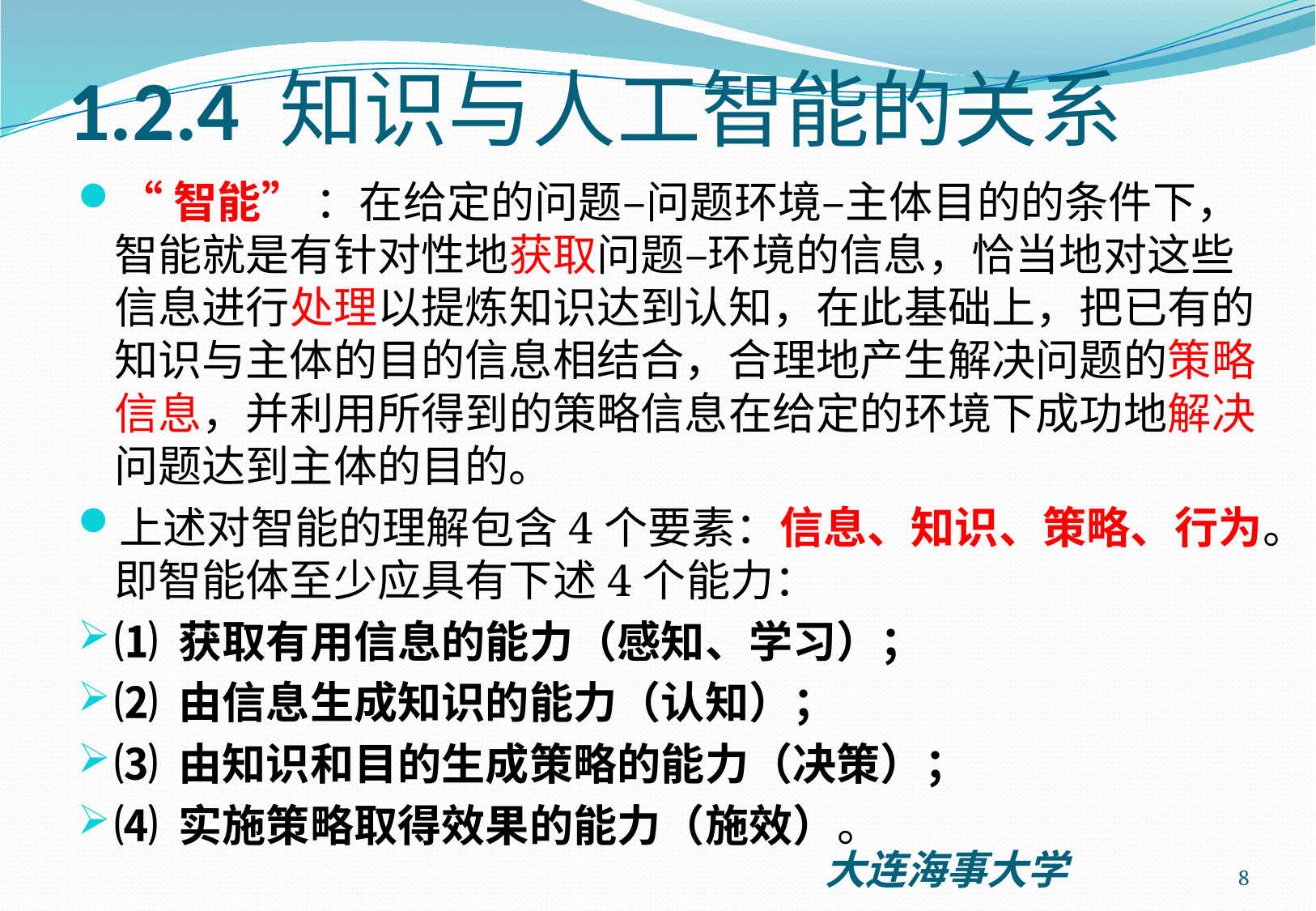

# 1.2.4 知识与人工智能的关系
“智能” ：在给定的问题–问题环境–主体目的的条件下，智能就是有针对性地获取问题–环境的信息，恰当地对这些信息进行处理以提炼知识达到认知，在此基础上，把已有的知识与主体的目的信息相结合，合理地产生解决问题的策略信息，并利用所得到的策略信息在给定的环境下成功地解决问题达到主体的目的。
上述对智能的理解包含4个要素：信息、知识、策略、行为。即智能体至少应具有下述4个能力：
⑴ 获取有用信息的能力（感知、学习）；
⑵ 由信息生成知识的能力（认知）；
⑶ 由知识和目的生成策略的能力（决策）；
⑷ 实施策略取得效果的能力（施效）。

8